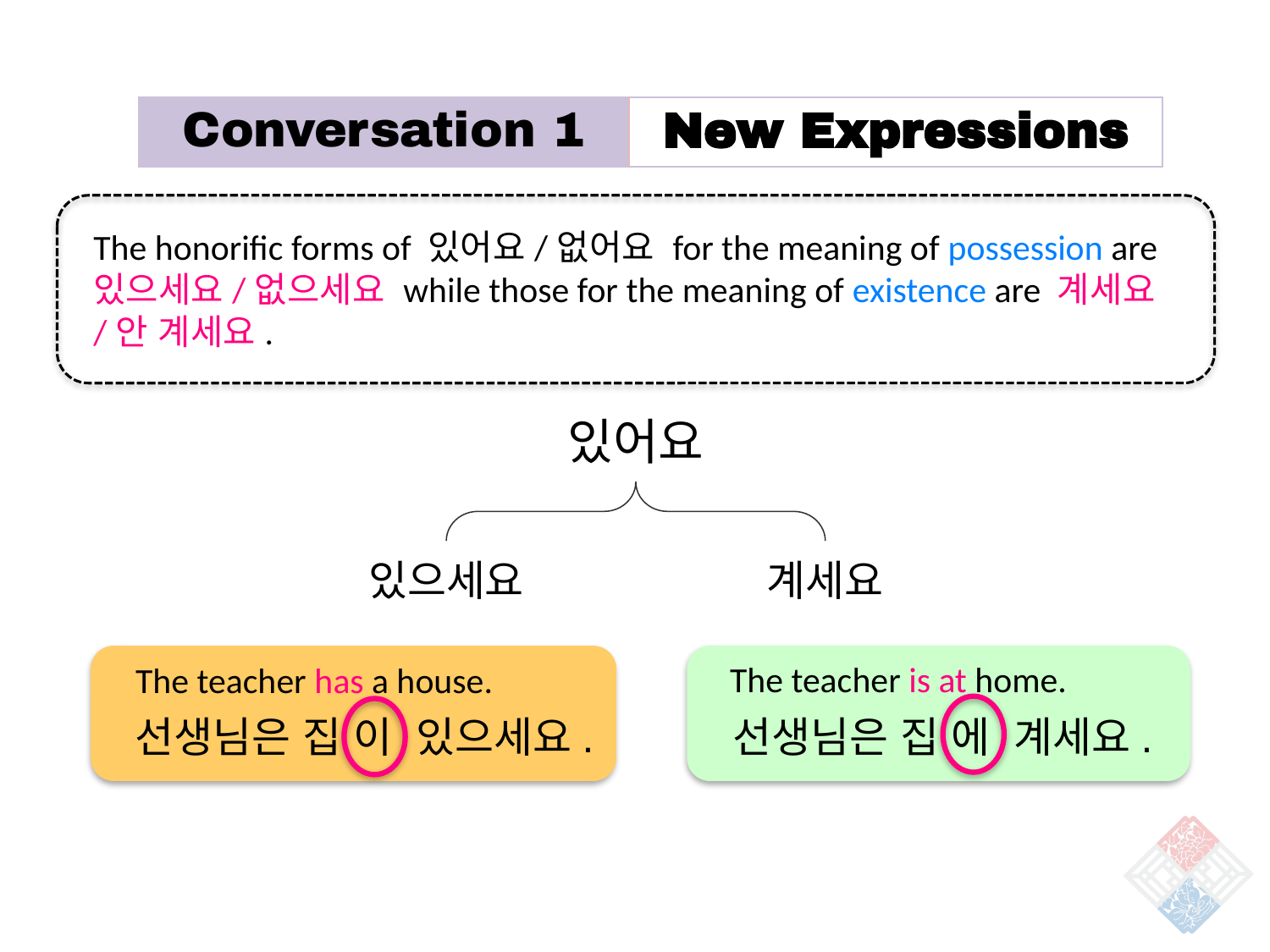

| Conversation 1 | New Expressions |
| --- | --- |

The honorific forms of 있어요/없어요 for the meaning of possession are 있으세요/없으세요 while those for the meaning of existence are 계세요/안 계세요.

있어요
있으세요
계세요

The teacher is at home.
The teacher has a house.

선생님은 집 에  계세요.
선생님은 집 이  있으세요.